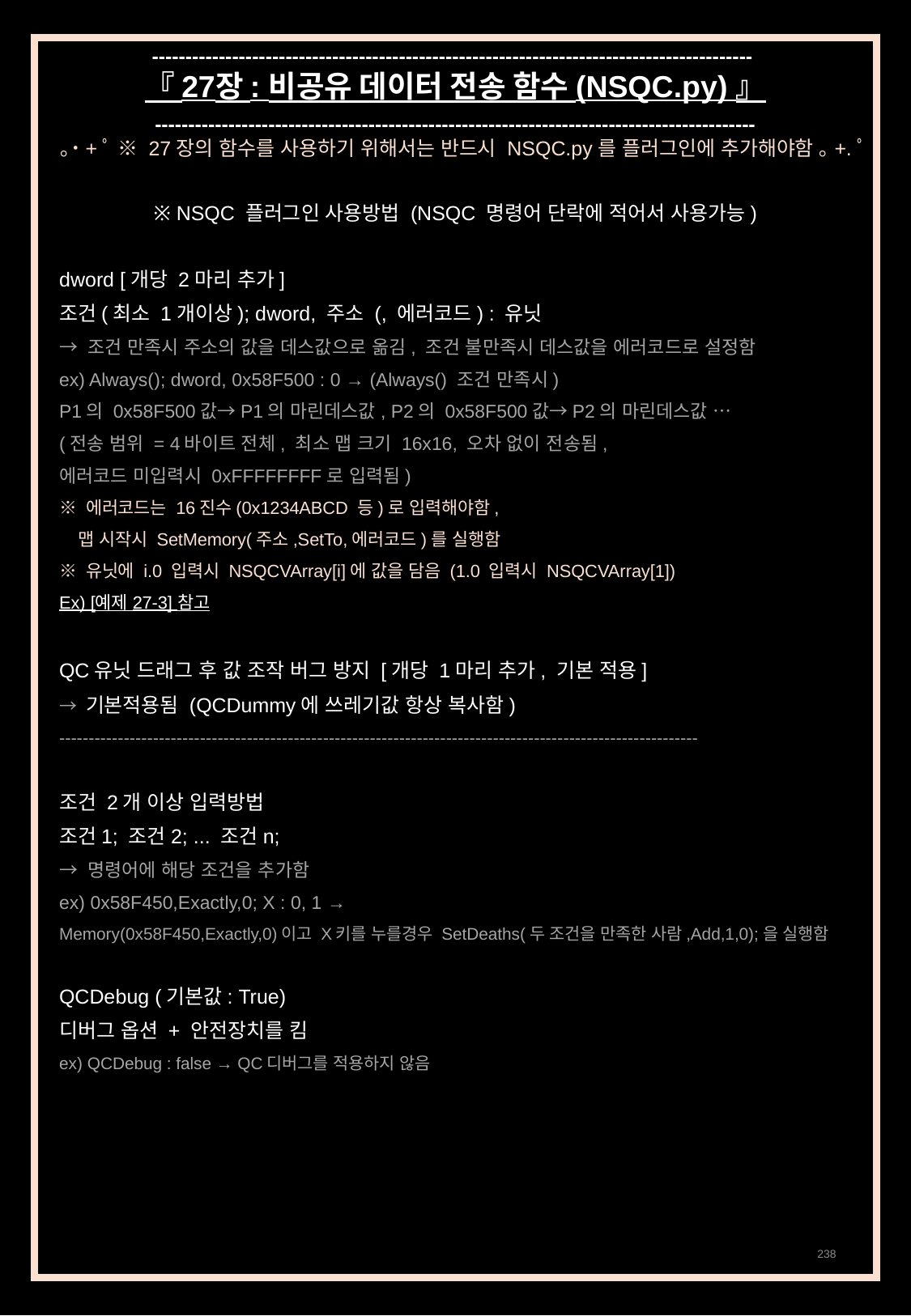

------------------------------------------------------------------------------------------
『 27장 : 비공유 데이터 전송 함수 (NSQC.py) 』
------------------------------------------------------------------------------------------

｡˙+ﾟ ※ 27장의 함수를 사용하기 위해서는 반드시 NSQC.py를 플러그인에 추가해야함 ｡+.ﾟ
※ NSQC 플러그인 사용방법 (NSQC 명령어 단락에 적어서 사용가능)

dword [개당 2마리 추가]
조건(최소 1개이상); dword, 주소 (, 에러코드) : 유닛
→ 조건 만족시 주소의 값을 데스값으로 옮김, 조건 불만족시 데스값을 에러코드로 설정함
ex) Always(); dword, 0x58F500 : 0 → (Always() 조건 만족시)
P1의 0x58F500값→P1의 마린데스값, P2의 0x58F500값→P2의 마린데스값 …
(전송 범위 = 4바이트 전체, 최소 맵 크기 16x16, 오차 없이 전송됨,
에러코드 미입력시 0xFFFFFFFF로 입력됨)
※ 에러코드는 16진수(0x1234ABCD 등)로 입력해야함,
   맵 시작시 SetMemory(주소,SetTo,에러코드)를 실행함
※ 유닛에 i.0 입력시 NSQCVArray[i]에 값을 담음 (1.0 입력시 NSQCVArray[1])
Ex) [예제 27-3] 참고

QC유닛 드래그 후 값 조작 버그 방지 [개당 1마리 추가, 기본 적용]
→ 기본적용됨 (QCDummy에 쓰레기값 항상 복사함)
-------------------------------------------------------------------------------------------------------------

조건 2개 이상 입력방법
조건1; 조건2; ... 조건n;
→ 명령어에 해당 조건을 추가함
ex) 0x58F450,Exactly,0; X : 0, 1 →
Memory(0x58F450,Exactly,0)이고 X키를 누를경우 SetDeaths(두 조건을 만족한 사람,Add,1,0);을 실행함

QCDebug (기본값: True)
디버그 옵션 + 안전장치를 킴
ex) QCDebug : false → QC디버그를 적용하지 않음
238